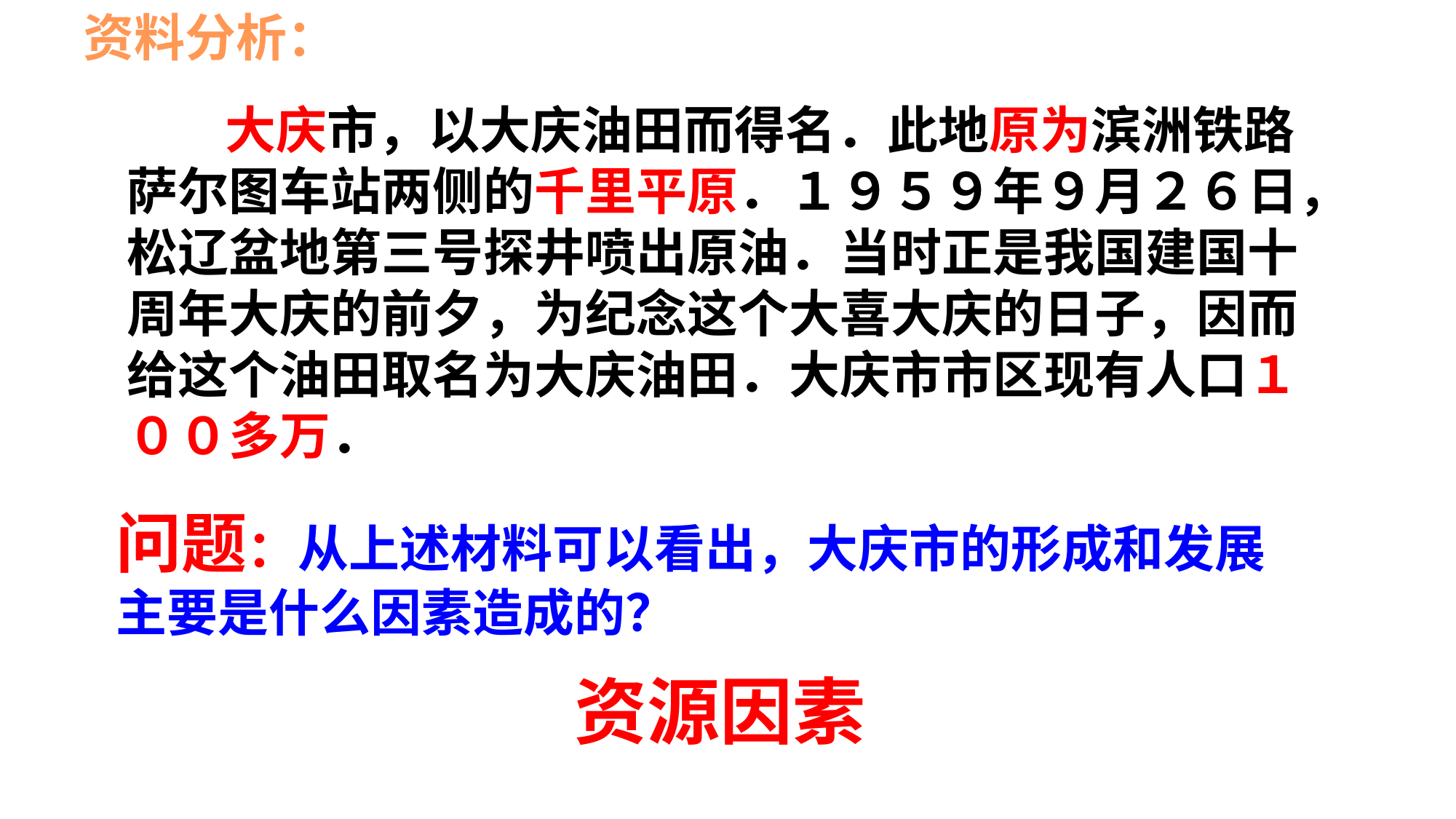

资料分析：
　　　大庆市，以大庆油田而得名．此地原为滨洲铁路萨尔图车站两侧的千里平原．１９５９年９月２６日，松辽盆地第三号探井喷出原油．当时正是我国建国十周年大庆的前夕，为纪念这个大喜大庆的日子，因而给这个油田取名为大庆油田．大庆市市区现有人口１００多万．
问题：从上述材料可以看出，大庆市的形成和发展主要是什么因素造成的？
资源因素